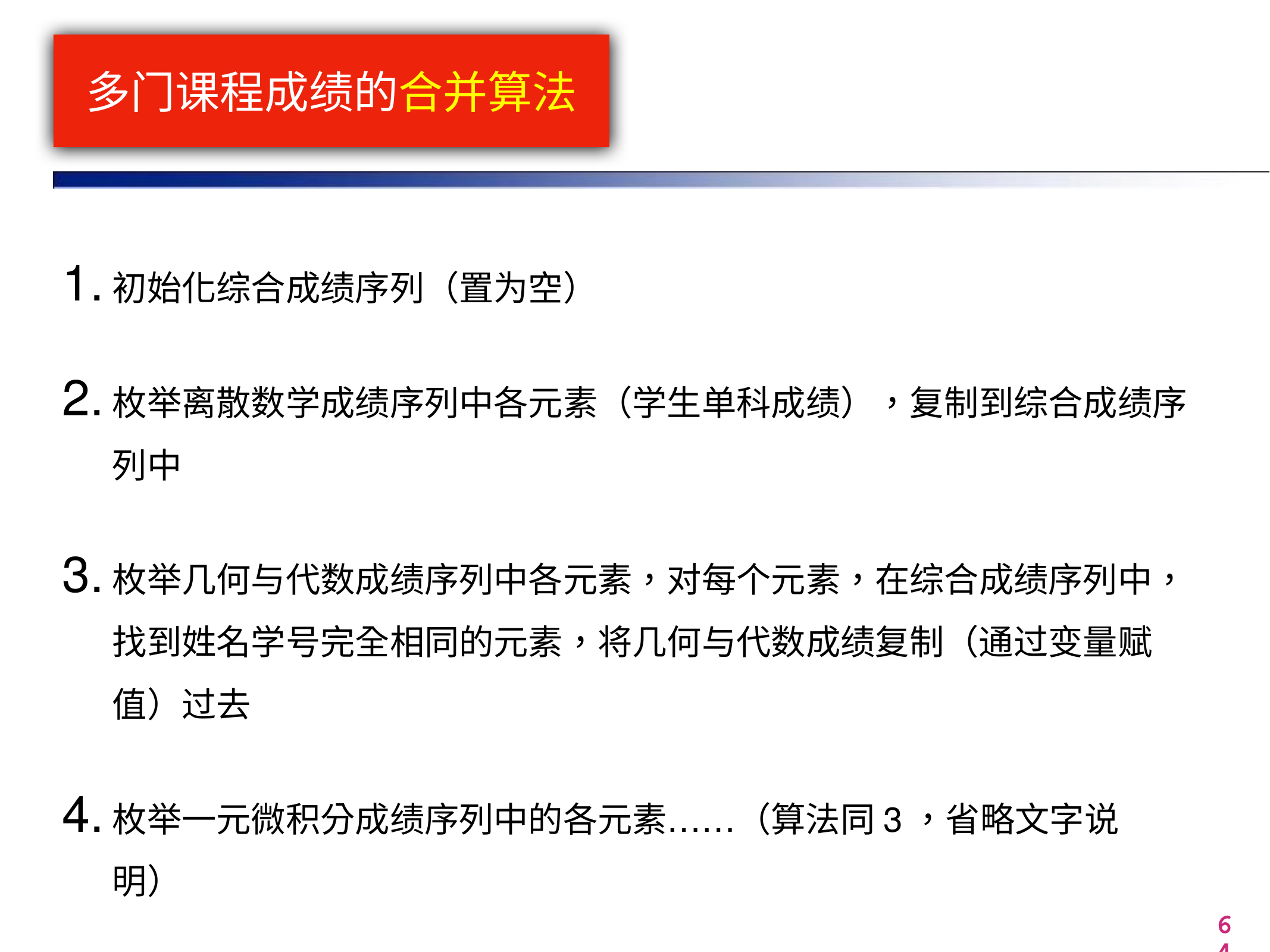

# 多门课程成绩的合并算法
初始化综合成绩序列（置为空）
枚举离散数学成绩序列中各元素（学生单科成绩），复制到综合成绩序列中
枚举几何与代数成绩序列中各元素，对每个元素，在综合成绩序列中，找到姓名学号完全相同的元素，将几何与代数成绩复制（通过变量赋值）过去
枚举一元微积分成绩序列中的各元素……（算法同3，省略文字说明）
64